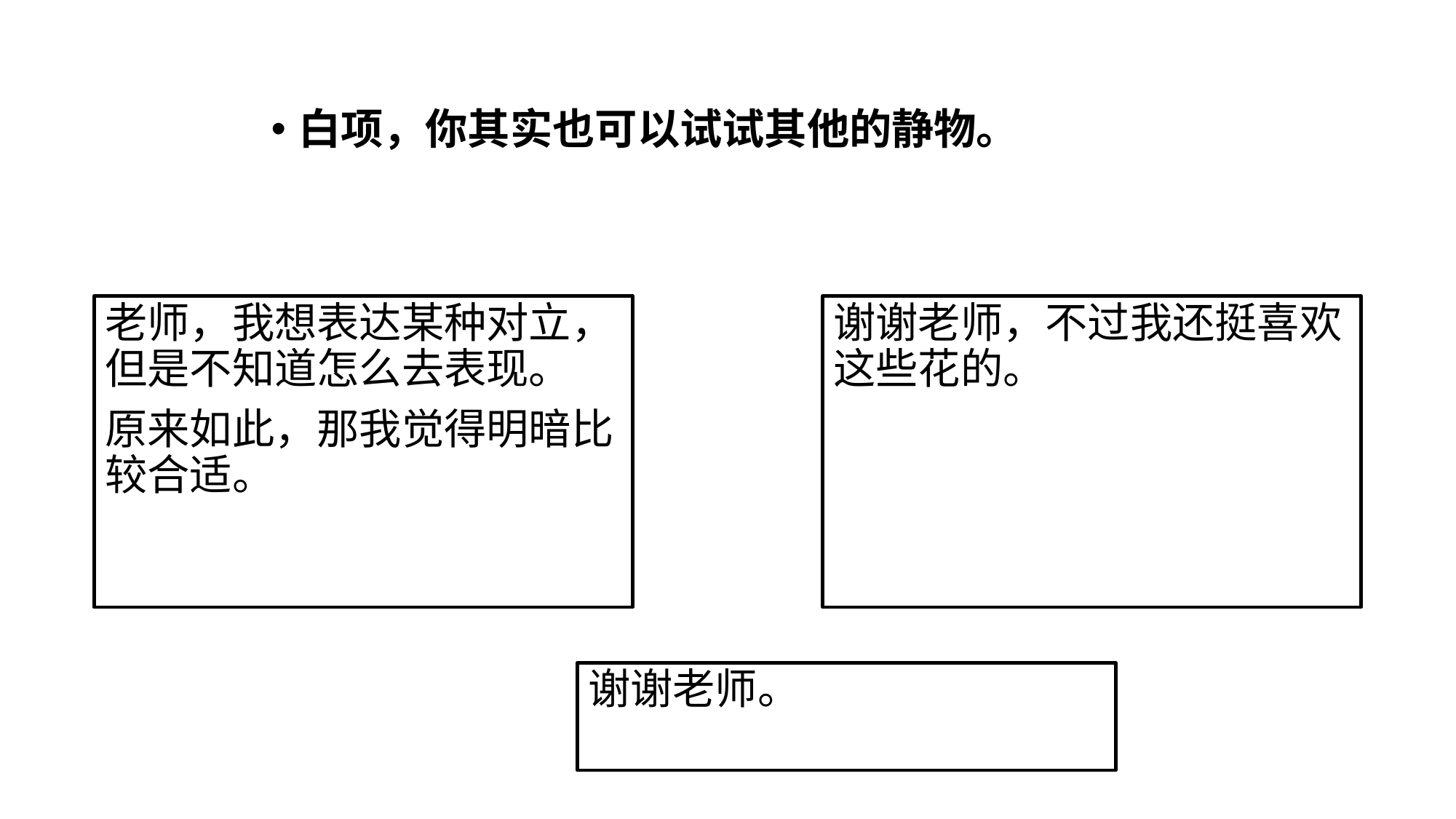

白项，你其实也可以试试其他的静物。
老师，我想表达某种对立，但是不知道怎么去表现。
原来如此，那我觉得明暗比较合适。
谢谢老师，不过我还挺喜欢这些花的。
谢谢老师。